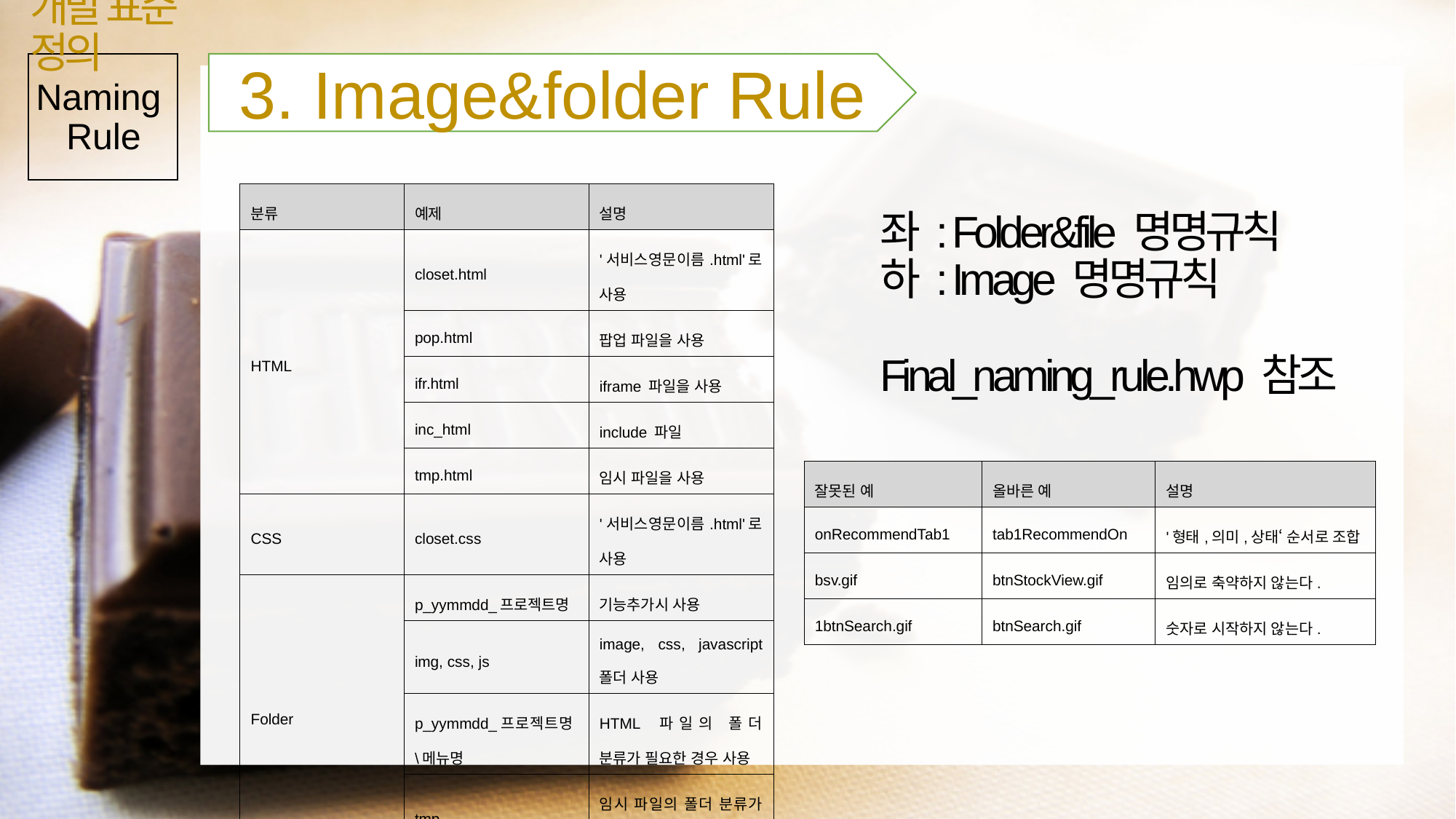

개발 표준 정의
3. Image&folder Rule
# Naming Rule
| 분류 | 예제 | 설명 |
| --- | --- | --- |
| HTML | closet.html | '서비스영문이름.html'로 사용 |
|  | pop.html | 팝업 파일을 사용 |
|  | ifr.html | iframe 파일을 사용 |
|  | inc\_html | include 파일 |
|  | tmp.html | 임시 파일을 사용 |
| CSS | closet.css | '서비스영문이름.html'로 사용 |
| Folder | p\_yymmdd\_프로젝트명 | 기능추가시 사용 |
|  | img, css, js | image, css, javascript 폴더 사용 |
|  | p\_yymmdd\_프로젝트명\메뉴명 | HTML 파일의 폴더 분류가 필요한 경우 사용 |
|  | tmp\_ | 임시 파일의 폴더 분류가 필요한 경우 사용 |
좌 : Folder&file 명명규칙
하 : Image 명명규칙

Final_naming_rule.hwp 참조

| 잘못된 예 | 올바른 예 | 설명 |
| --- | --- | --- |
| onRecommendTab1 | tab1RecommendOn | '형태,의미,상태‘ 순서로 조합 |
| bsv.gif | btnStockView.gif | 임의로 축약하지 않는다. |
| 1btnSearch.gif | btnSearch.gif | 숫자로 시작하지 않는다. |
33